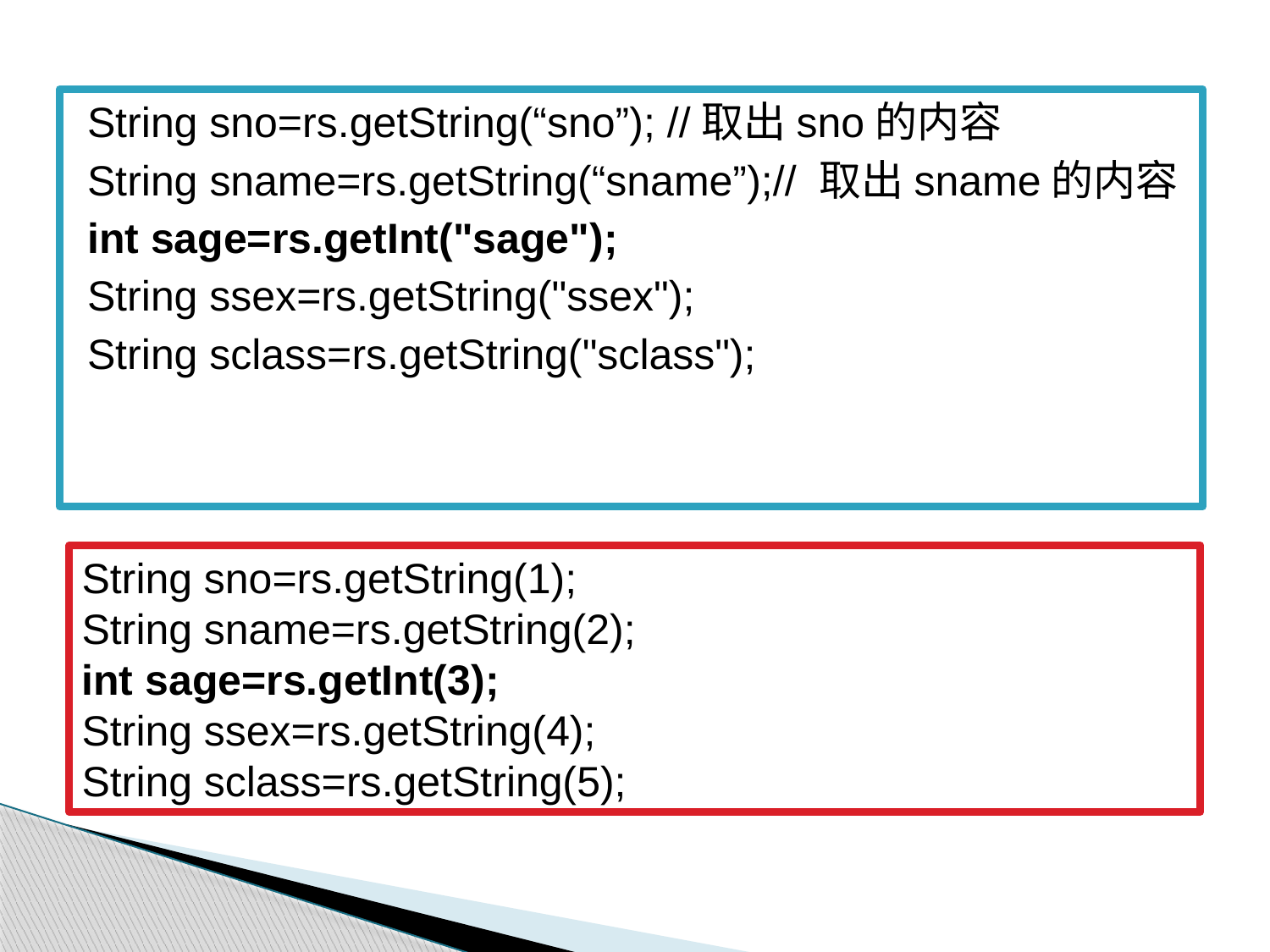

#
String sno=rs.getString(“sno”); //取出sno的内容
String sname=rs.getString(“sname”);// 取出sname的内容
int sage=rs.getInt("sage");
String ssex=rs.getString("ssex");
String sclass=rs.getString("sclass");
String sno=rs.getString(1);
String sname=rs.getString(2);
int sage=rs.getInt(3);
String ssex=rs.getString(4);
String sclass=rs.getString(5);